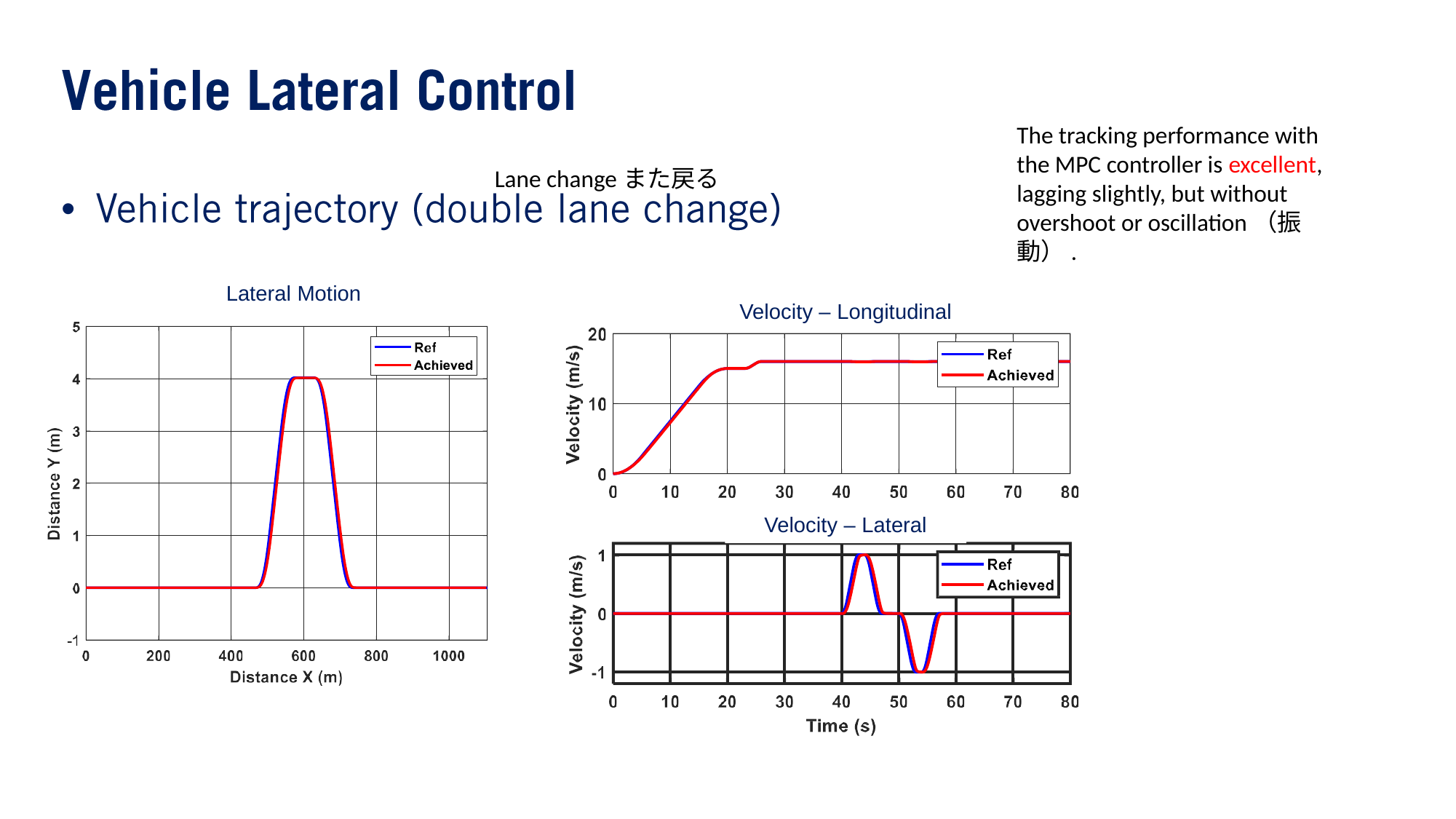

The tracking performance with the MPC controller is excellent, lagging slightly, but without overshoot or oscillation（振動）.
Lane changeまた戻る
•

Lateral Motion

Velocity – Longitudinal

Velocity – Lateral